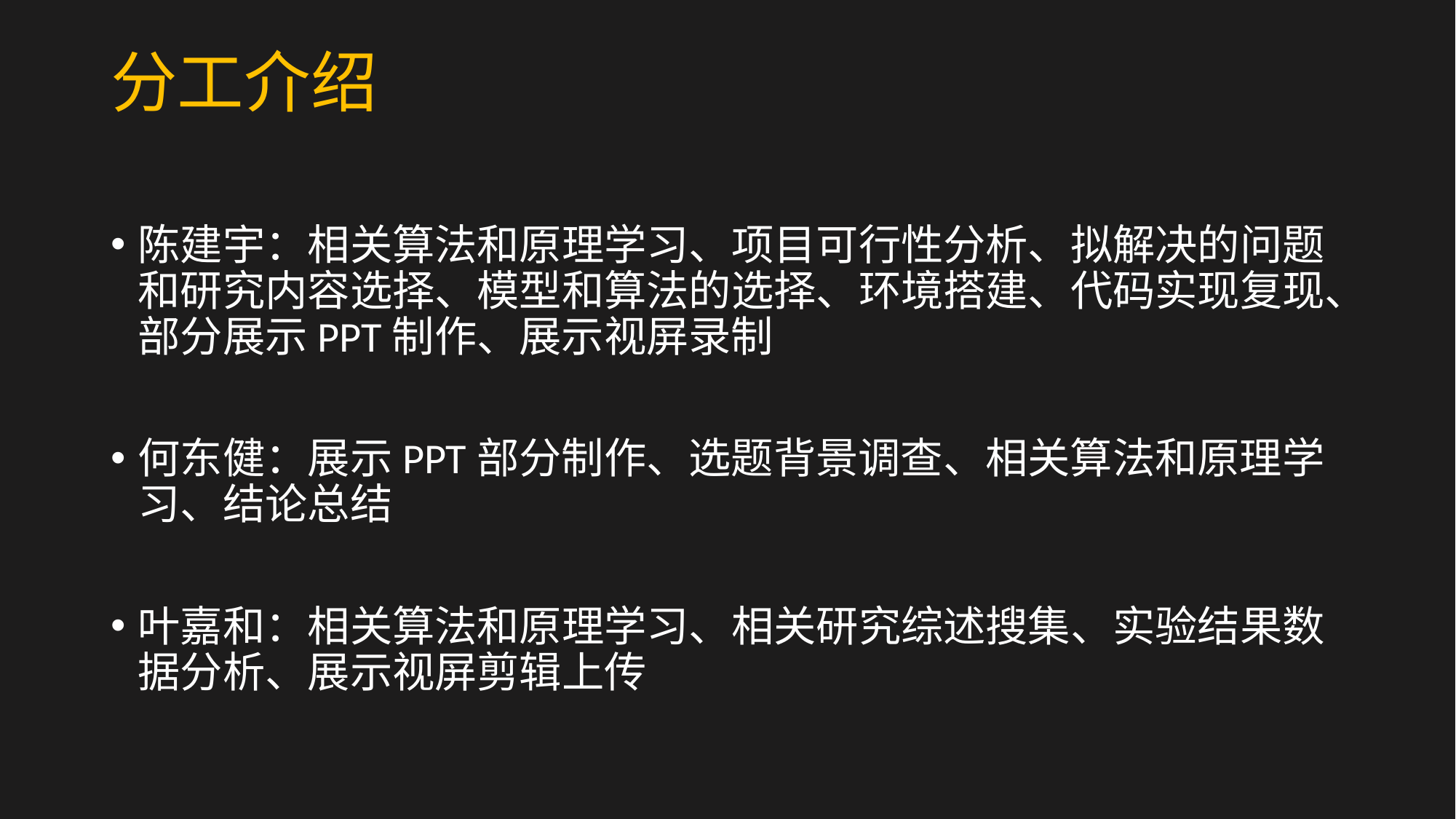

# 分工介绍
陈建宇：相关算法和原理学习、项目可行性分析、拟解决的问题和研究内容选择、模型和算法的选择、环境搭建、代码实现复现、部分展示PPT制作、展示视屏录制

何东健：展示PPT部分制作、选题背景调查、相关算法和原理学习、结论总结

叶嘉和：相关算法和原理学习、相关研究综述搜集、实验结果数据分析、展示视屏剪辑上传